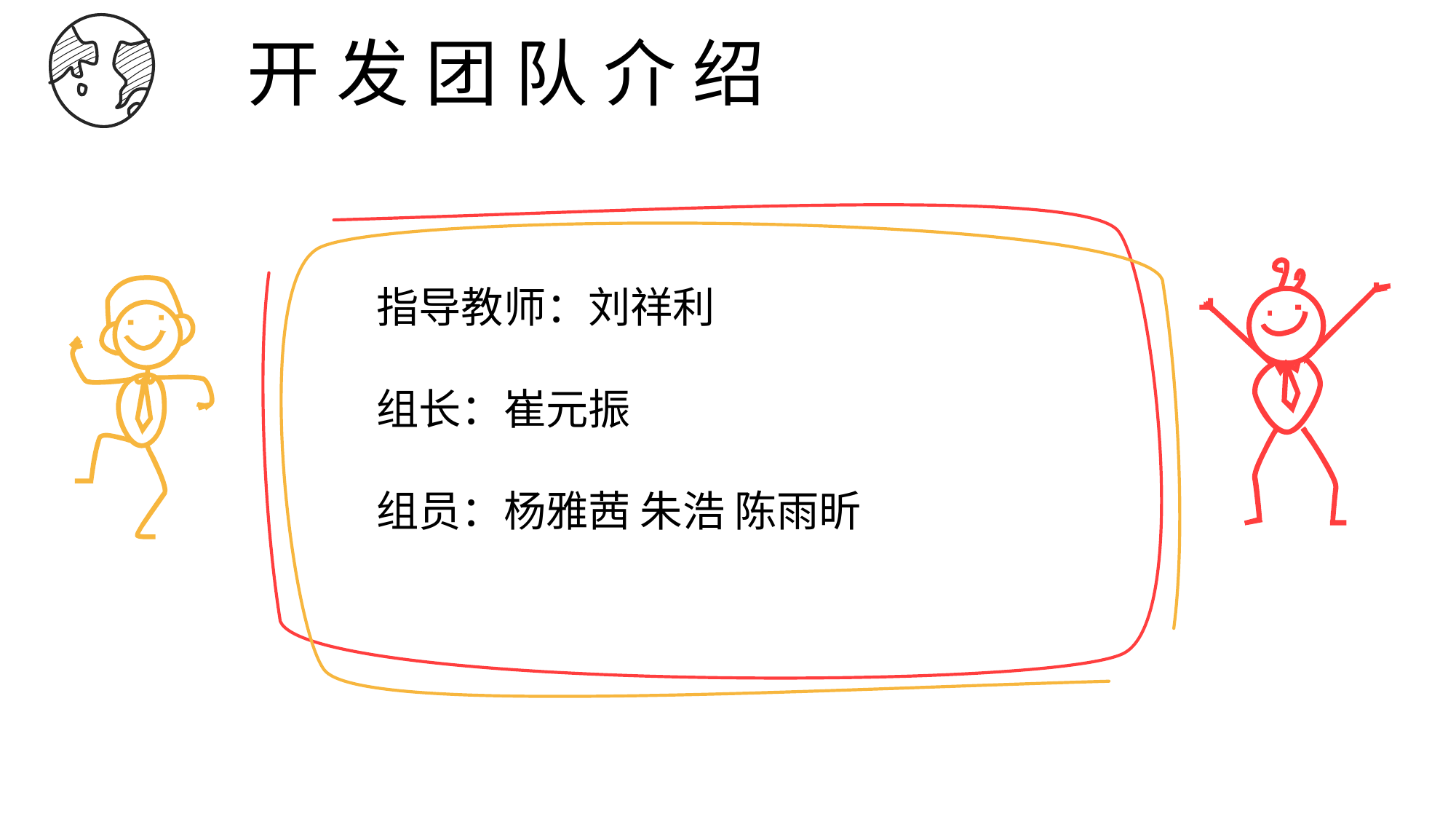

开 发 团 队 介 绍

 指导指导教师：任占厚
             组    长：杨雅茜
             组    员：杨雅茜 陈雨昕 鄢书教师：任占厚
             组    长：杨雅茜
             组    员：杨雅茜 陈雨昕 鄢书

指导教师：刘祥利

组长：崔元振

组员：杨雅茜 朱浩 陈雨昕